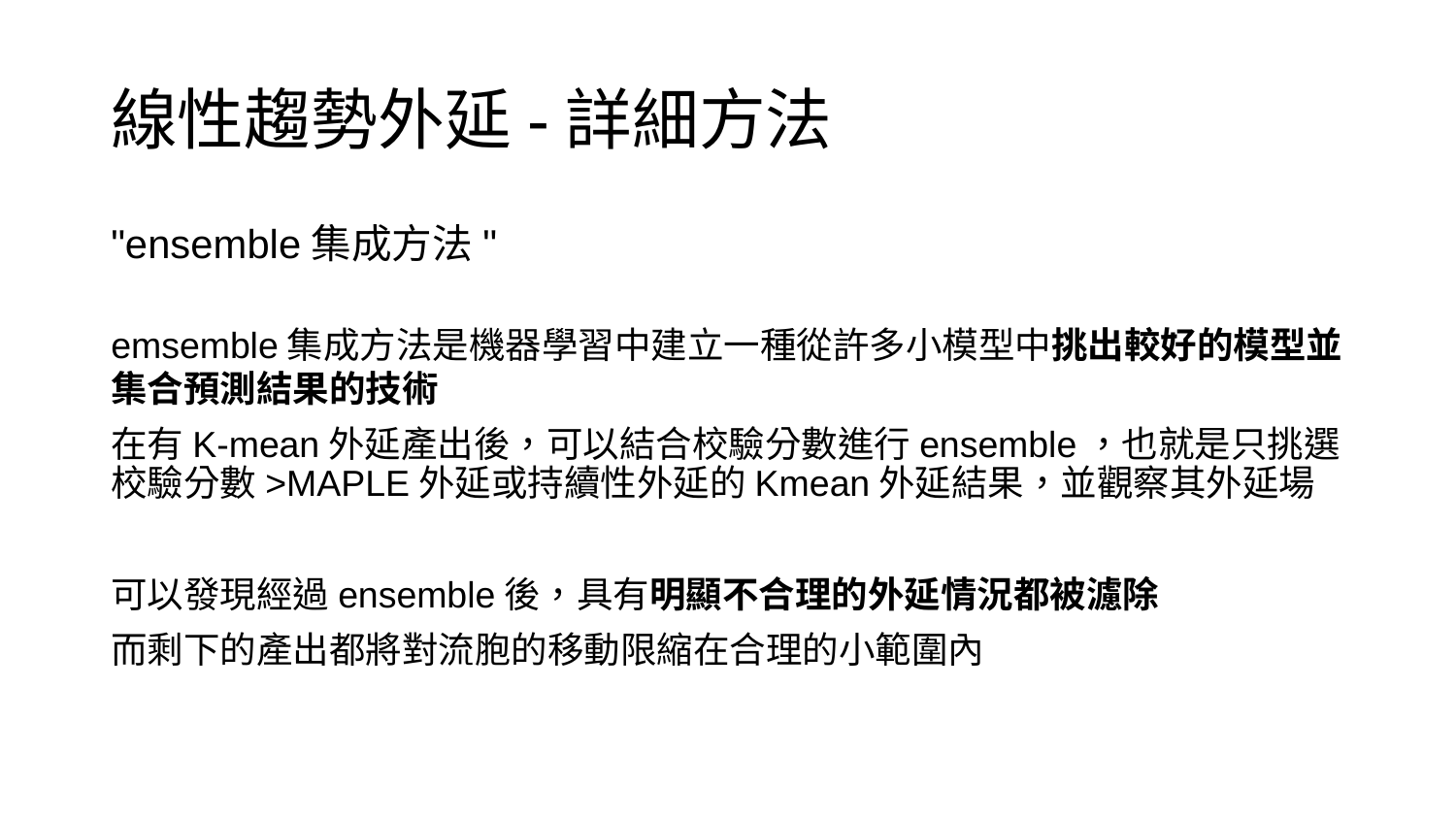

# 線性趨勢外延-詳細方法
"ensemble集成方法"

emsemble集成方法是機器學習中建立一種從許多小模型中挑出較好的模型並集合預測結果的技術
在有K-mean外延產出後，可以結合校驗分數進行ensemble，也就是只挑選校驗分數>MAPLE外延或持續性外延的Kmean外延結果，並觀察其外延場

可以發現經過ensemble後，具有明顯不合理的外延情況都被濾除
而剩下的產出都將對流胞的移動限縮在合理的小範圍內